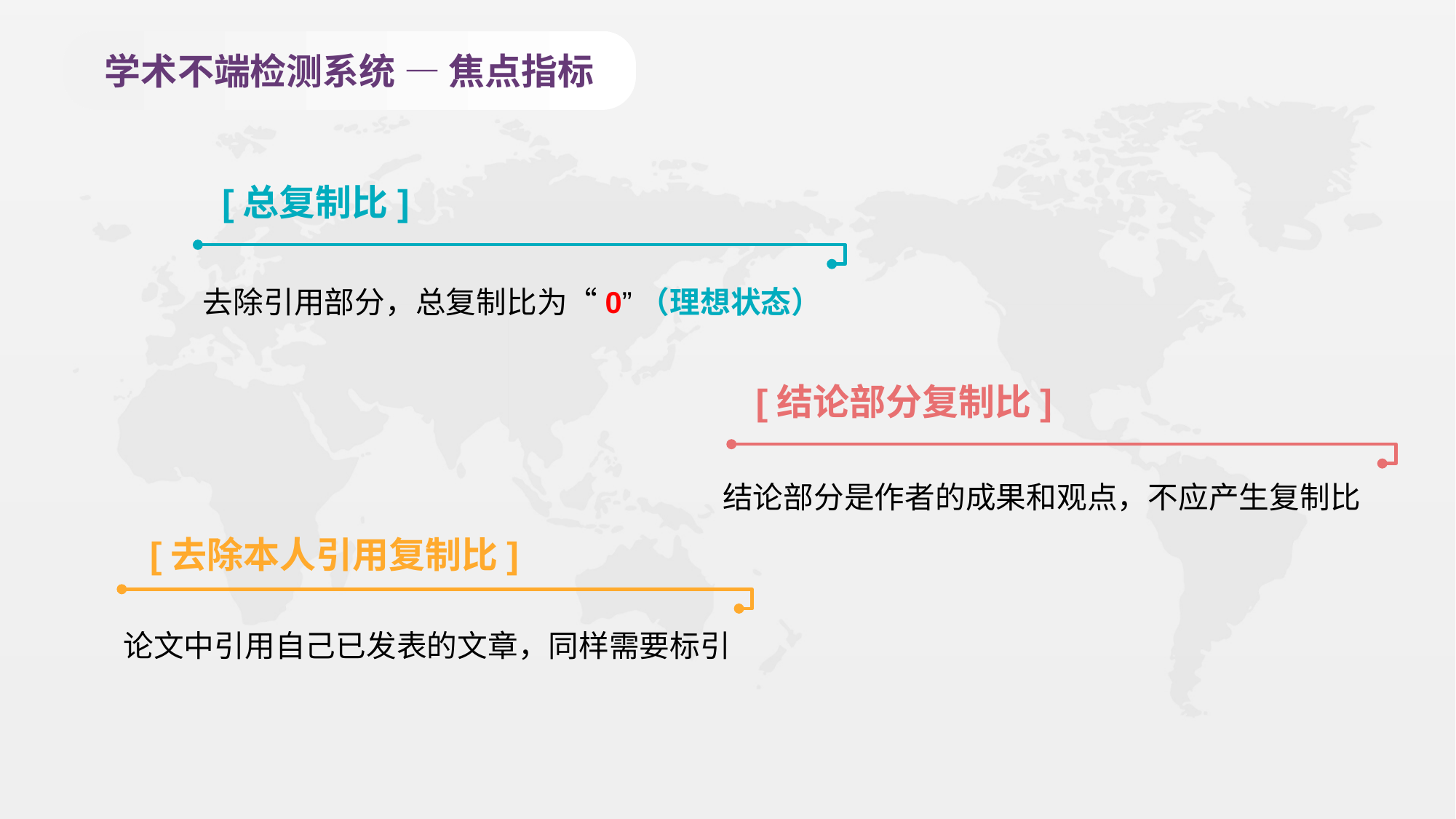

学术不端检测系统 — 焦点指标
[总复制比]

去除引用部分，总复制比为“0”（理想状态）
[结论部分复制比]

结论部分是作者的成果和观点，不应产生复制比
[去除本人引用复制比]

论文中引用自己已发表的文章，同样需要标引